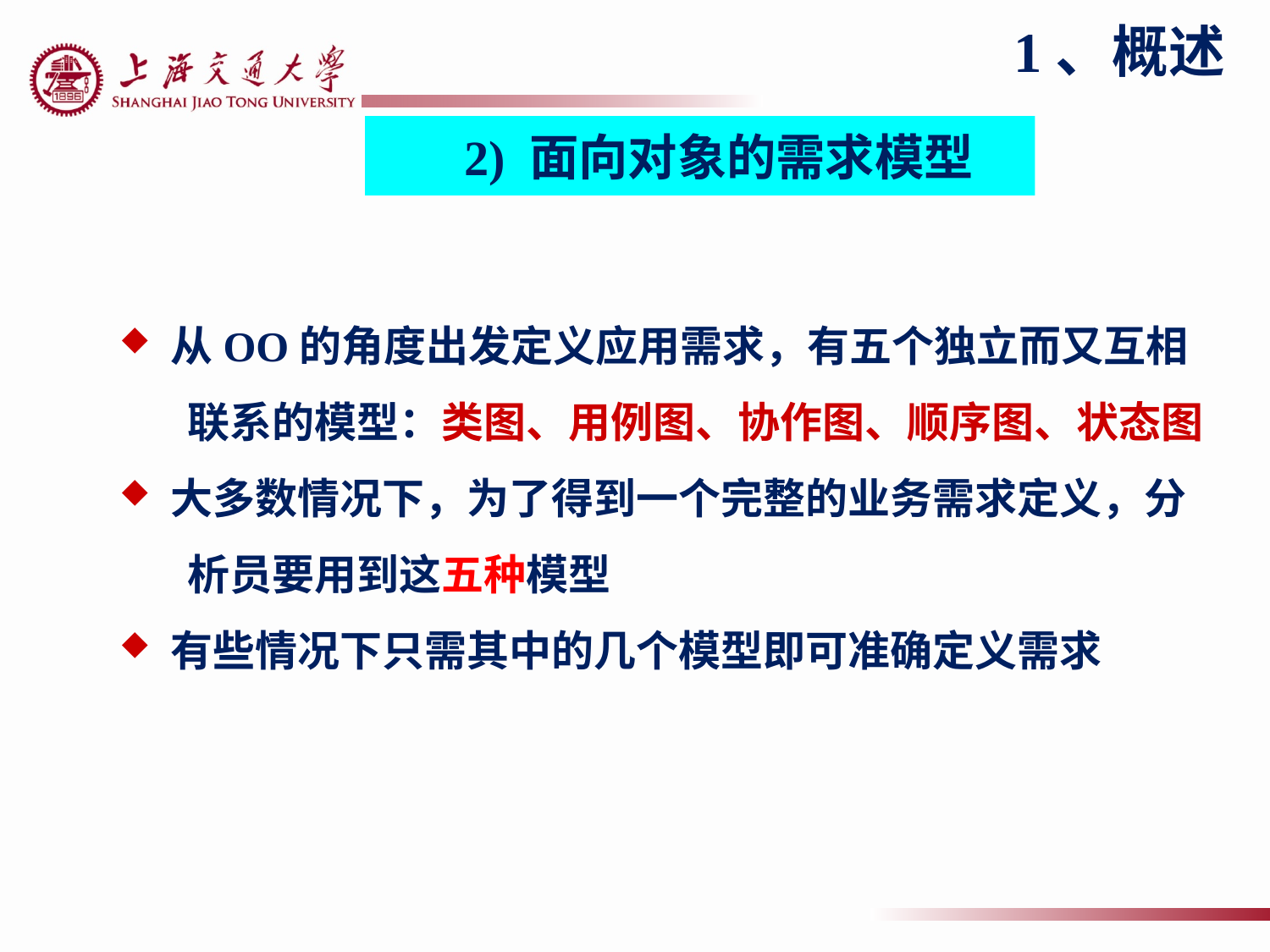

1、概述
2) 面向对象的需求模型
 从OO的角度出发定义应用需求，有五个独立而又互相
    联系的模型：类图、用例图、协作图、顺序图、状态图
 大多数情况下，为了得到一个完整的业务需求定义，分
    析员要用到这五种模型
 有些情况下只需其中的几个模型即可准确定义需求